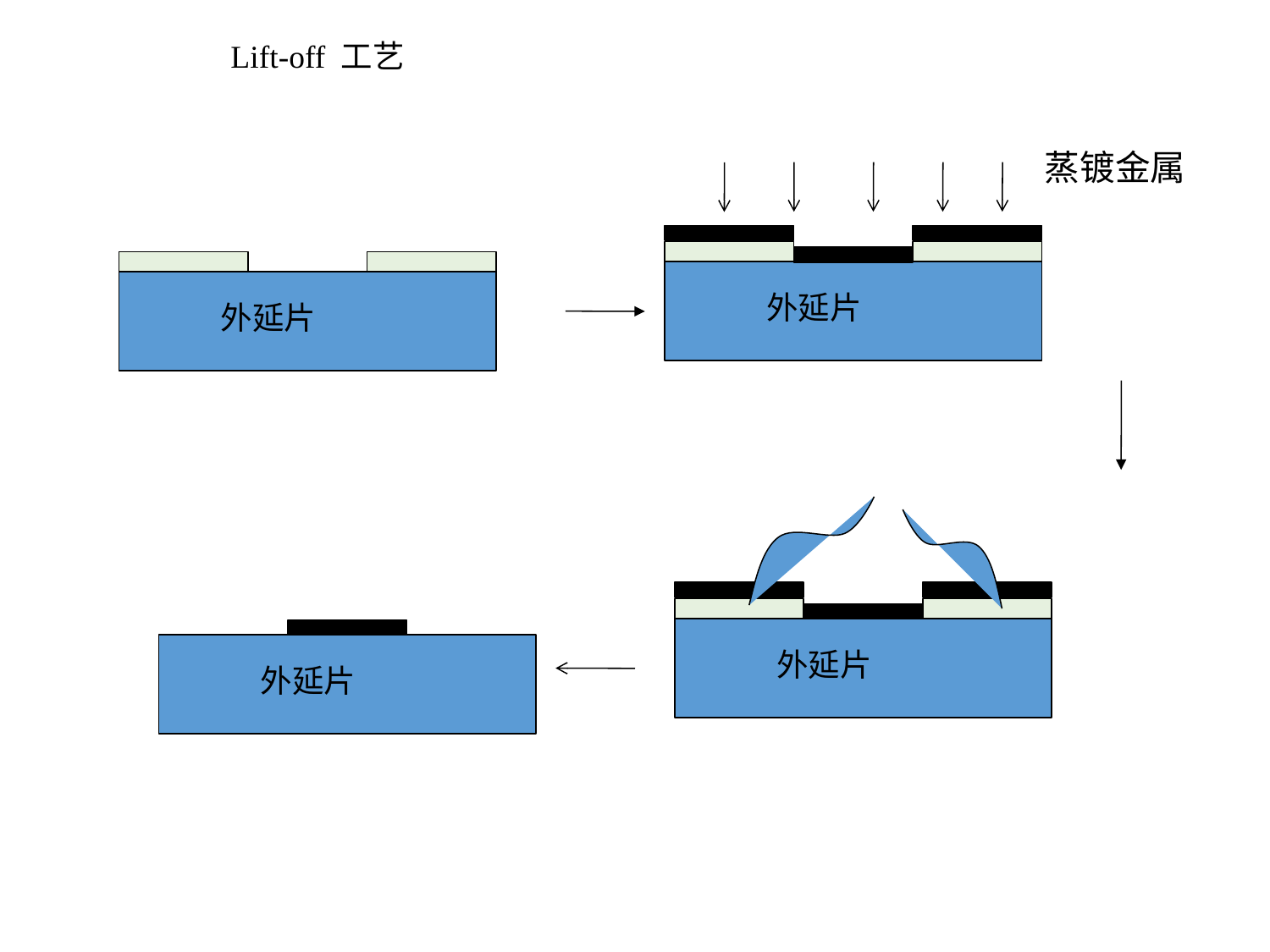

Lift-off 工艺
蒸镀金属

外延片

外延片

外延片

外延片
10